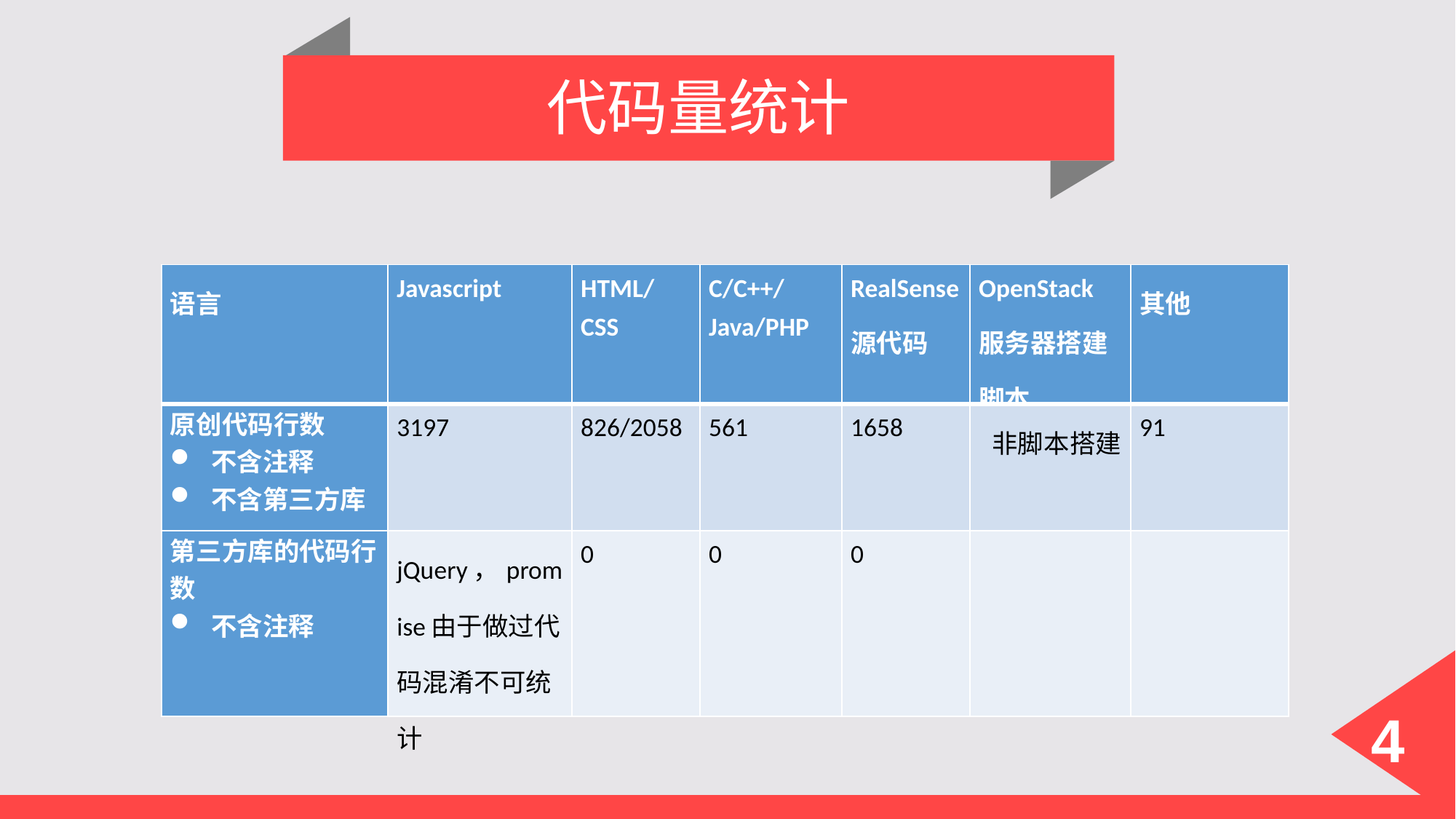

代码量统计
| 语言 | Javascript | HTML/CSS | C/C++/Java/PHP | RealSense源代码 | OpenStack服务器搭建脚本 | 其他 |
| --- | --- | --- | --- | --- | --- | --- |
| 原创代码行数 不含注释 不含第三方库 | 3197 | 826/2058 | 561 | 1658 | 非脚本搭建 | 91 |
| 第三方库的代码行数 不含注释 | jQuery，promise由于做过代码混淆不可统计 | 0 | 0 | 0 |  |  |

4